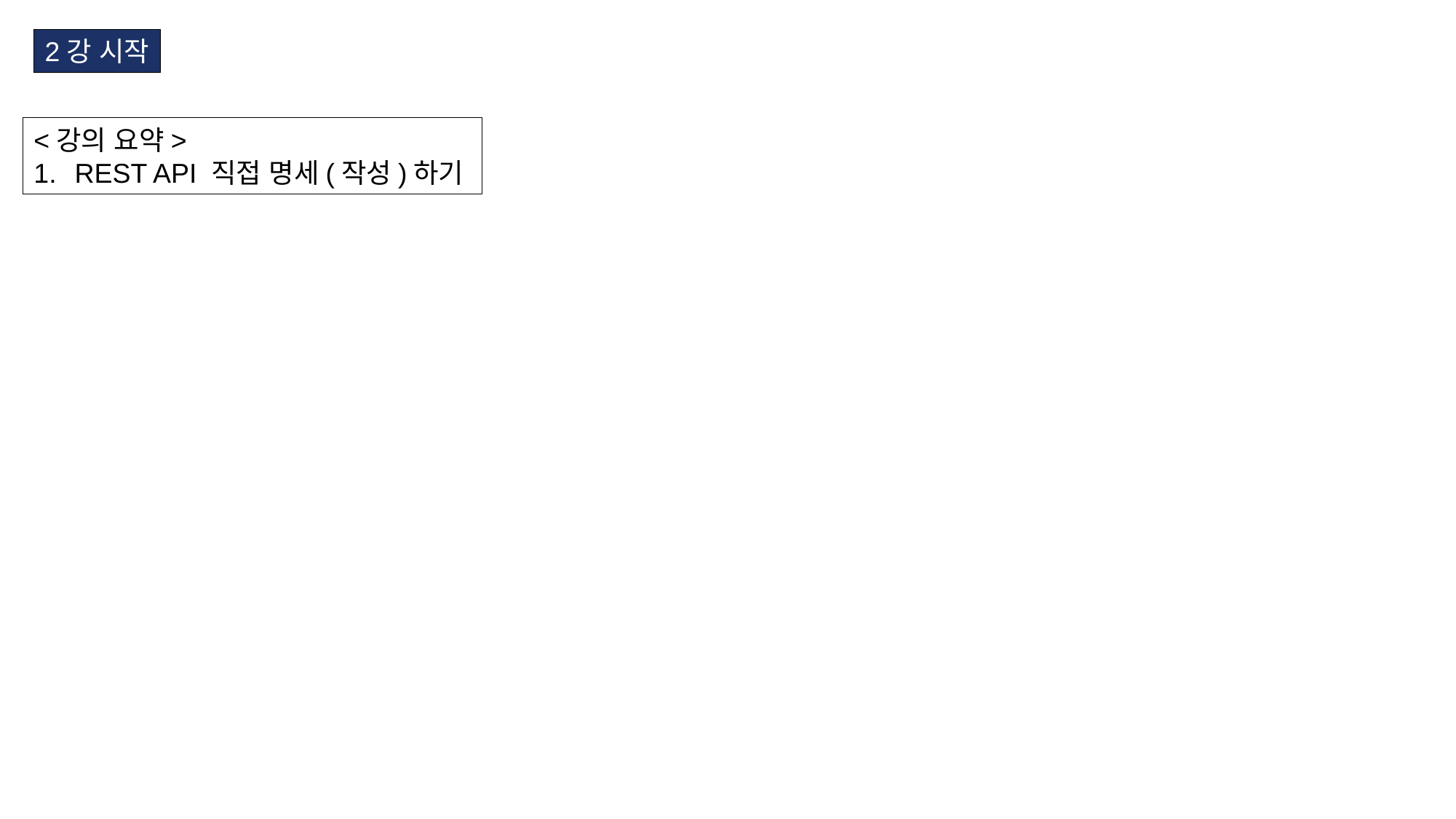

2강 시작
<강의 요약>
REST API 직접 명세(작성)하기